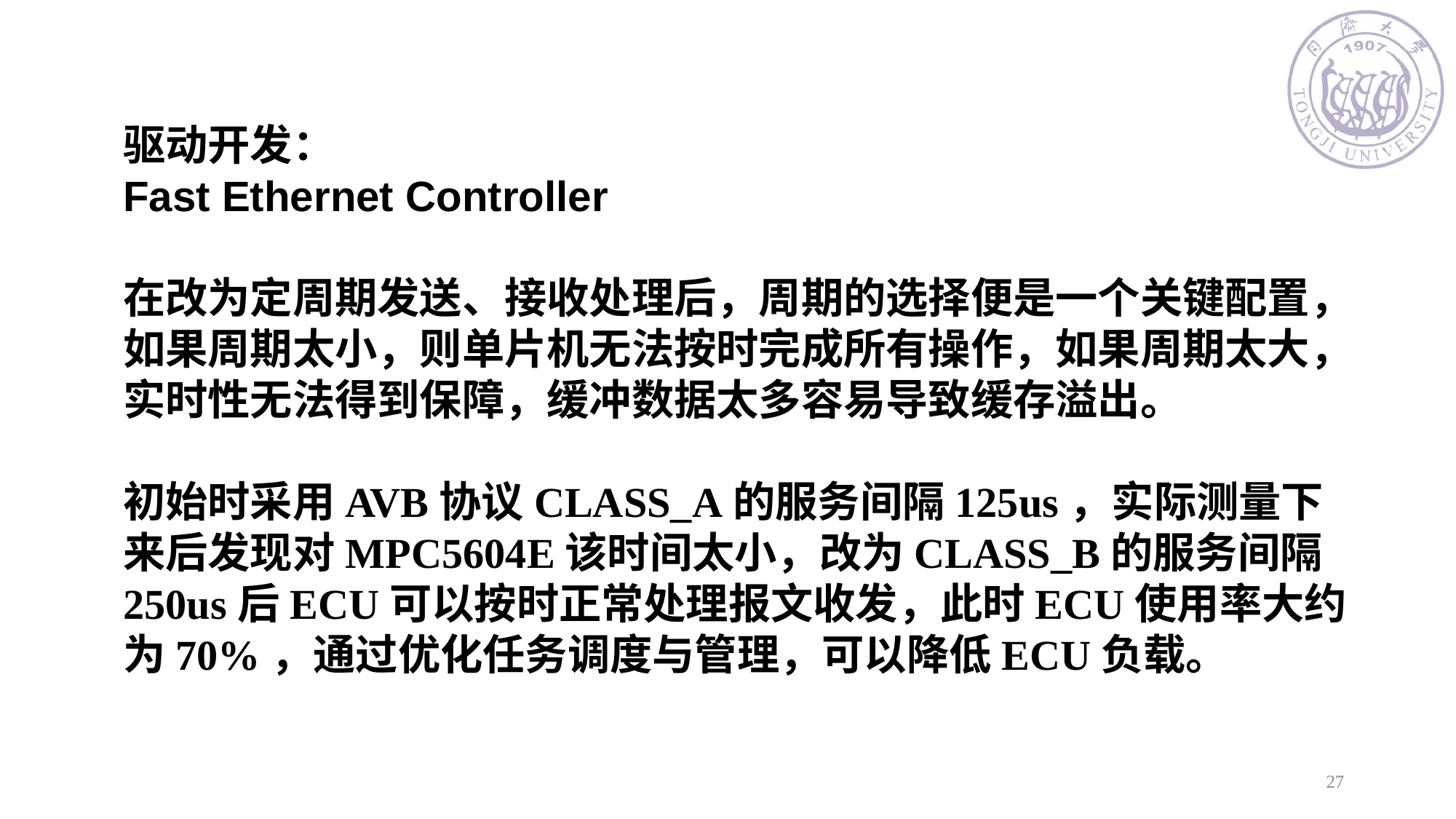

驱动开发：
Fast Ethernet Controller

在改为定周期发送、接收处理后，周期的选择便是一个关键配置，如果周期太小，则单片机无法按时完成所有操作，如果周期太大，实时性无法得到保障，缓冲数据太多容易导致缓存溢出。

初始时采用AVB协议CLASS_A的服务间隔125us，实际测量下来后发现对MPC5604E该时间太小，改为CLASS_B的服务间隔250us后ECU可以按时正常处理报文收发，此时ECU使用率大约为70%，通过优化任务调度与管理，可以降低ECU负载。

27